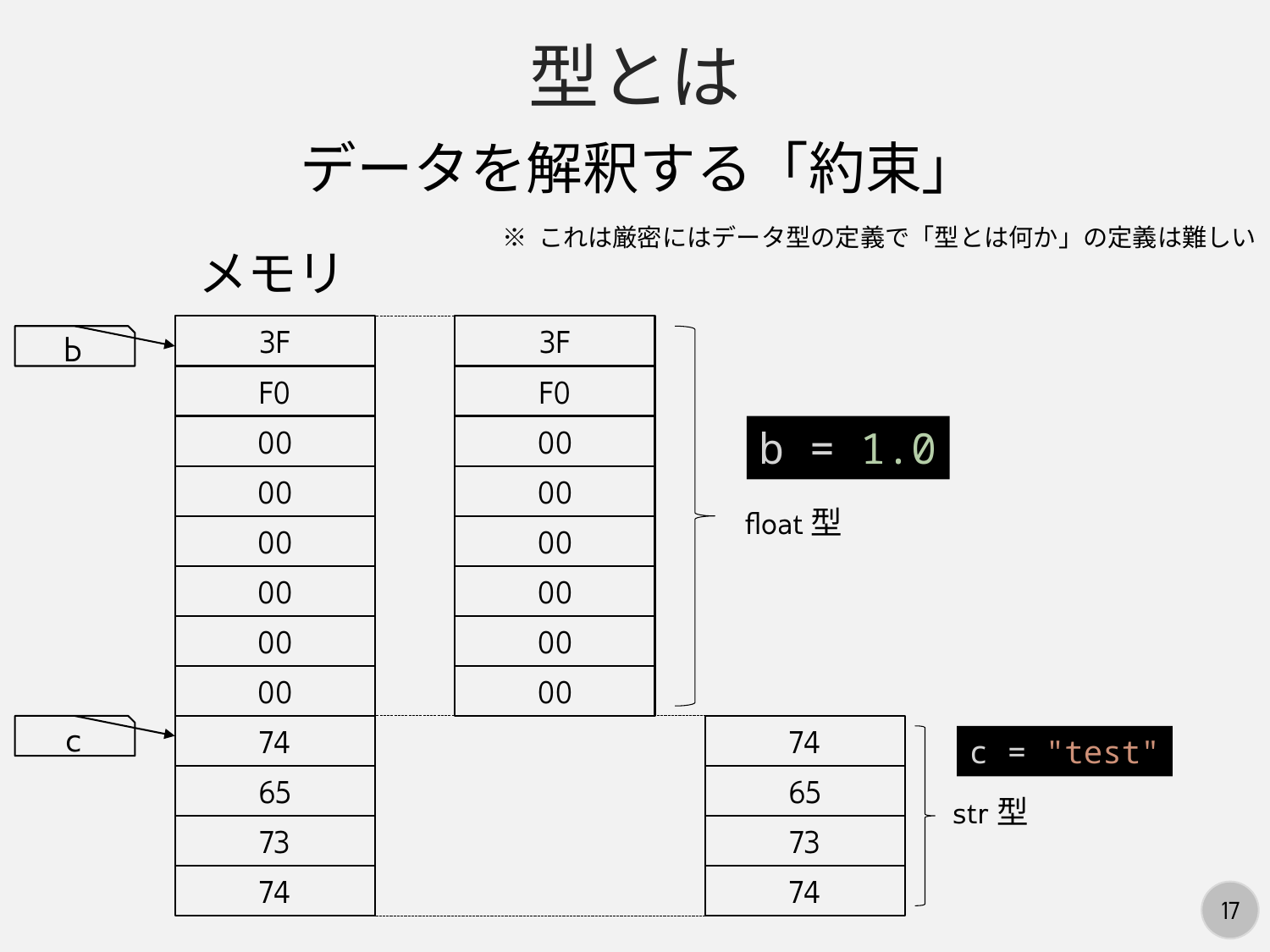

型とは
データを解釈する「約束」
※ これは厳密にはデータ型の定義で「型とは何か」の定義は難しい
メモリ
3F
3F
b

F0
F0
00
00
b = 1.0
00
00
float型
00
00
00
00
00
00
00
00
c
74
74

c = "test"
65
65
str型
73
73
74
74